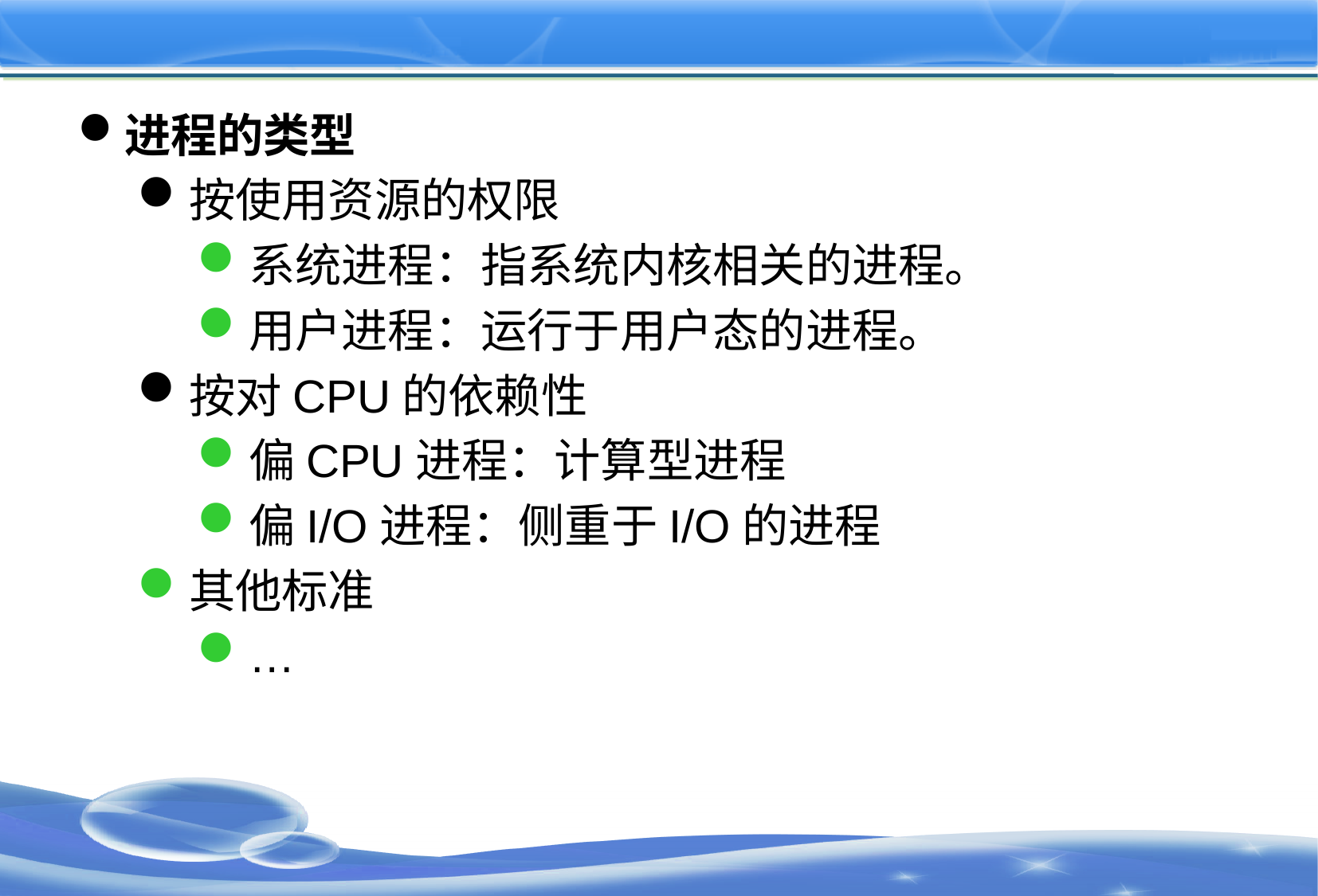

#
进程的类型
按使用资源的权限
系统进程：指系统内核相关的进程。
用户进程：运行于用户态的进程。
按对CPU的依赖性
偏CPU进程：计算型进程
偏I/O进程：侧重于I/O的进程
其他标准
…